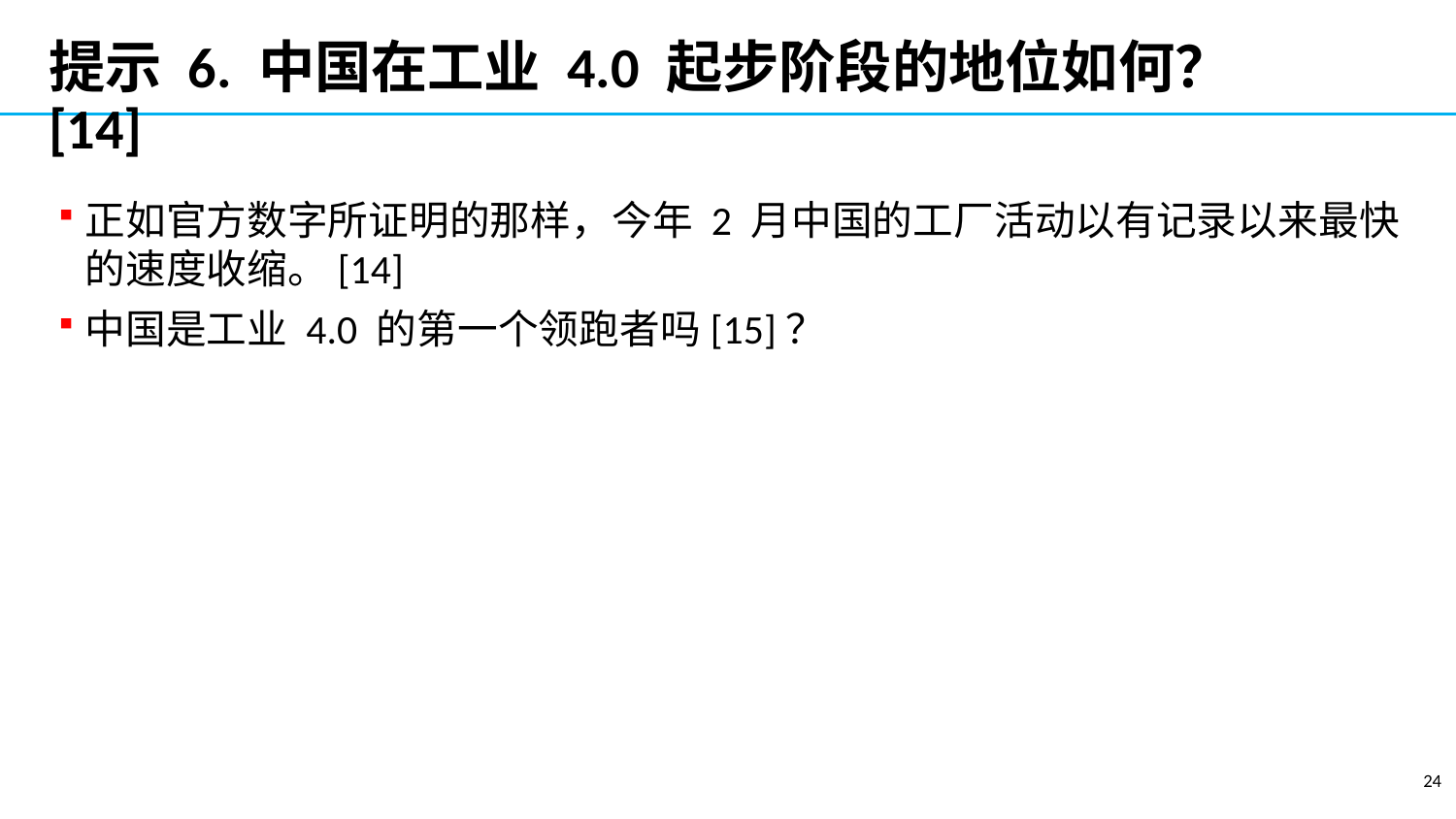

# 提示 6. 中国在工业 4.0 起步阶段的地位如何？[14]

正如官方数字所证明的那样，今年 2 月中国的工厂活动以有记录以来最快的速度收缩。[14]
中国是工业 4.0 的第一个领跑者吗[15]？
24